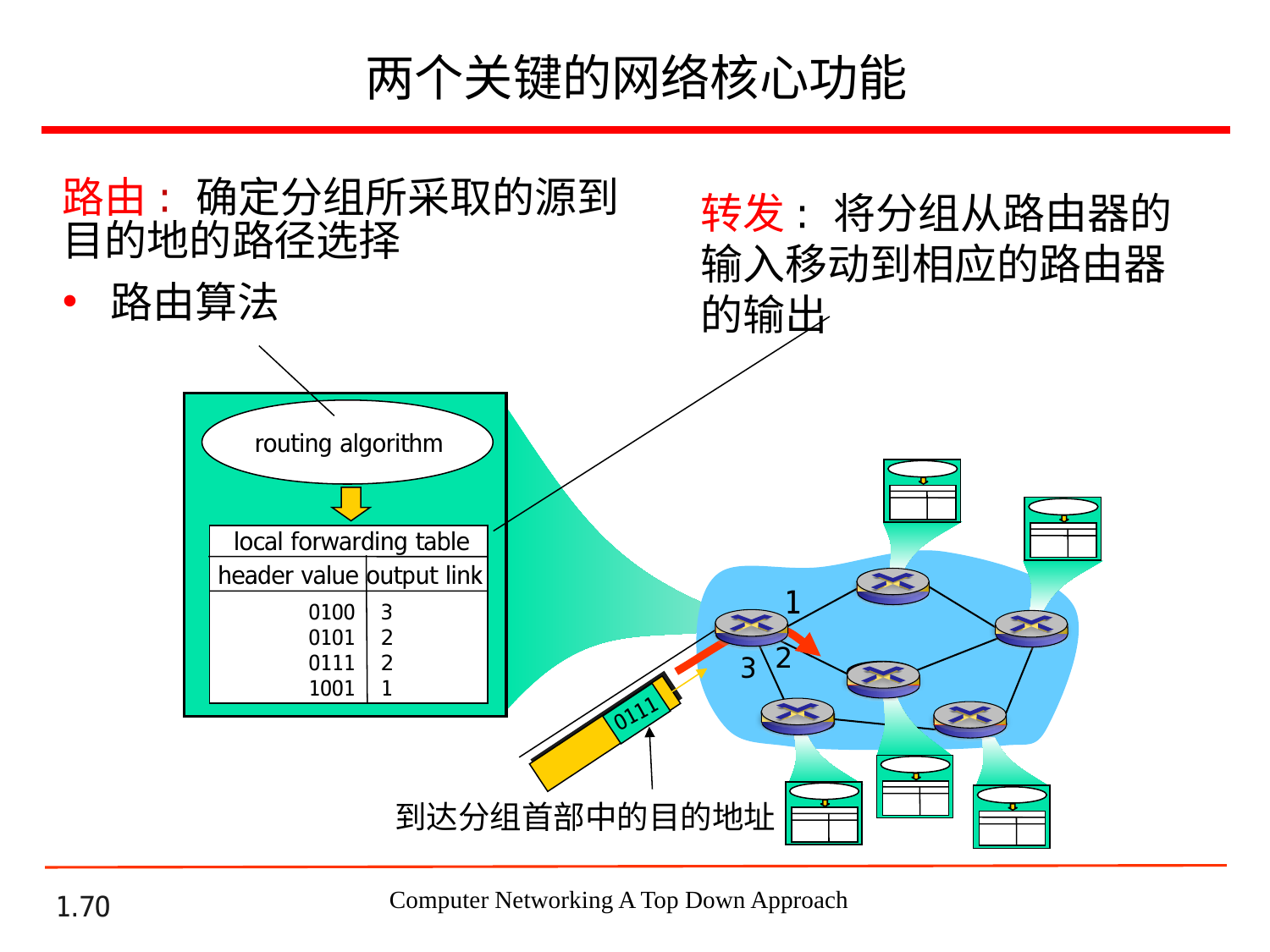

# 两个关键的网络核心功能
路由: 确定分组所采取的源到目的地的路径选择
路由算法
转发: 将分组从路由器的输入移动到相应的路由器的输出

routing algorithm

local forwarding table

header value
output link

0100
0101
0111
1001
3
2
2
1

1

2

3

0111

到达分组首部中的目的地址